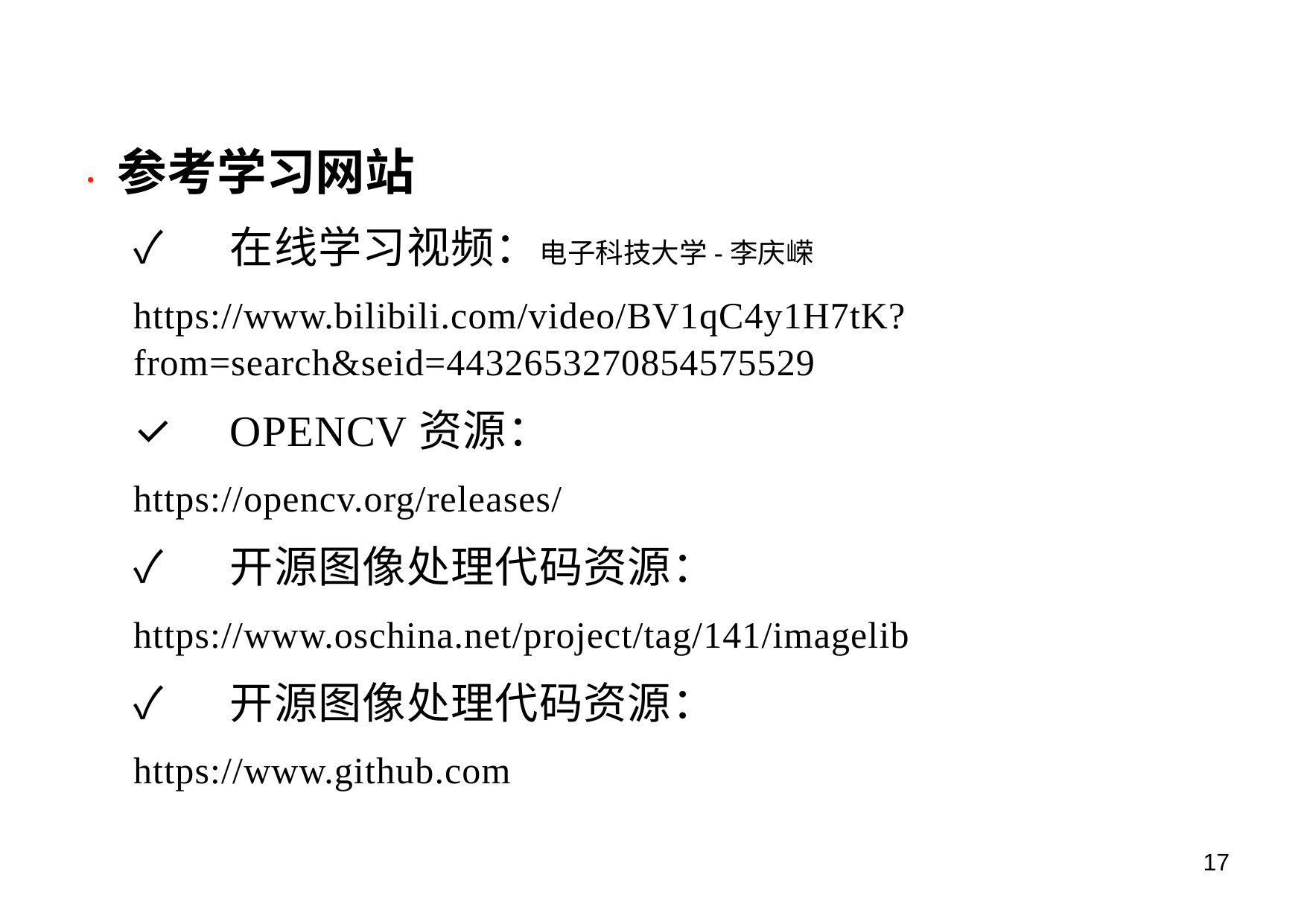

•	参考学习网站
✓	在线学习视频：电子科技大学-李庆嵘
https://www.bilibili.com/video/BV1qC4y1H7tK?from=search&seid=4432653270854575529
✓	OPENCV资源：
https://opencv.org/releases/
✓	开源图像处理代码资源：
https://www.oschina.net/project/tag/141/imagelib
✓	开源图像处理代码资源：
https://www.github.com

17